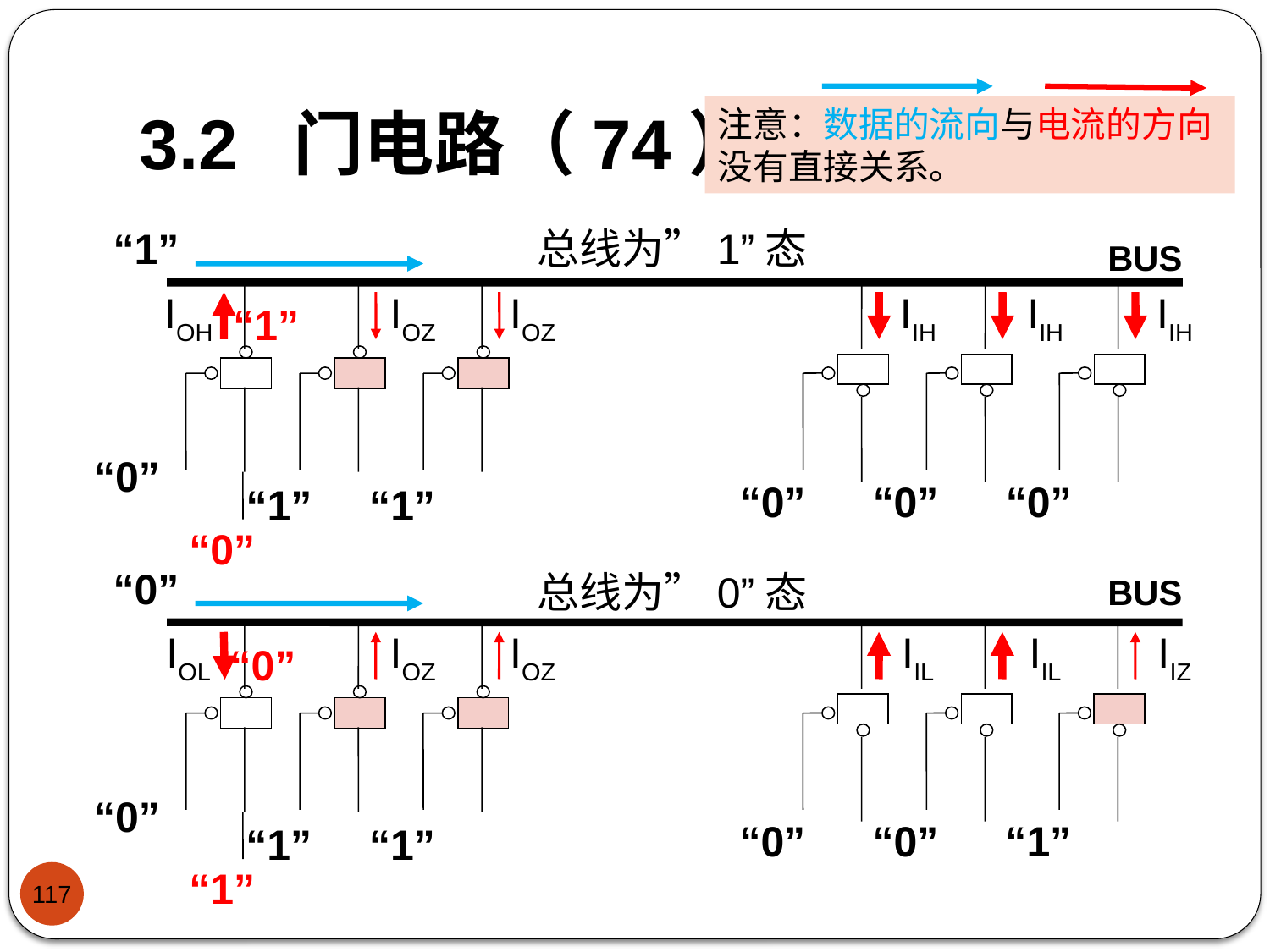

# 3.2  门电路（74）

注意：数据的流向与电流的方向没有直接关系。
总线为”1”态
“1”

IOH
IOZ
IOZ
IIH
IIH
IIH
“1”

“0”
“0”
“0”
“0”
“1”

“1”
“0”
BUS
“0”
总线为”0”态
BUS

IOL
IOZ
IOZ
IIL
IIL
IIZ
“0”

“0”
“0”
“0”
“1”
“1”

“1”
“1”
117